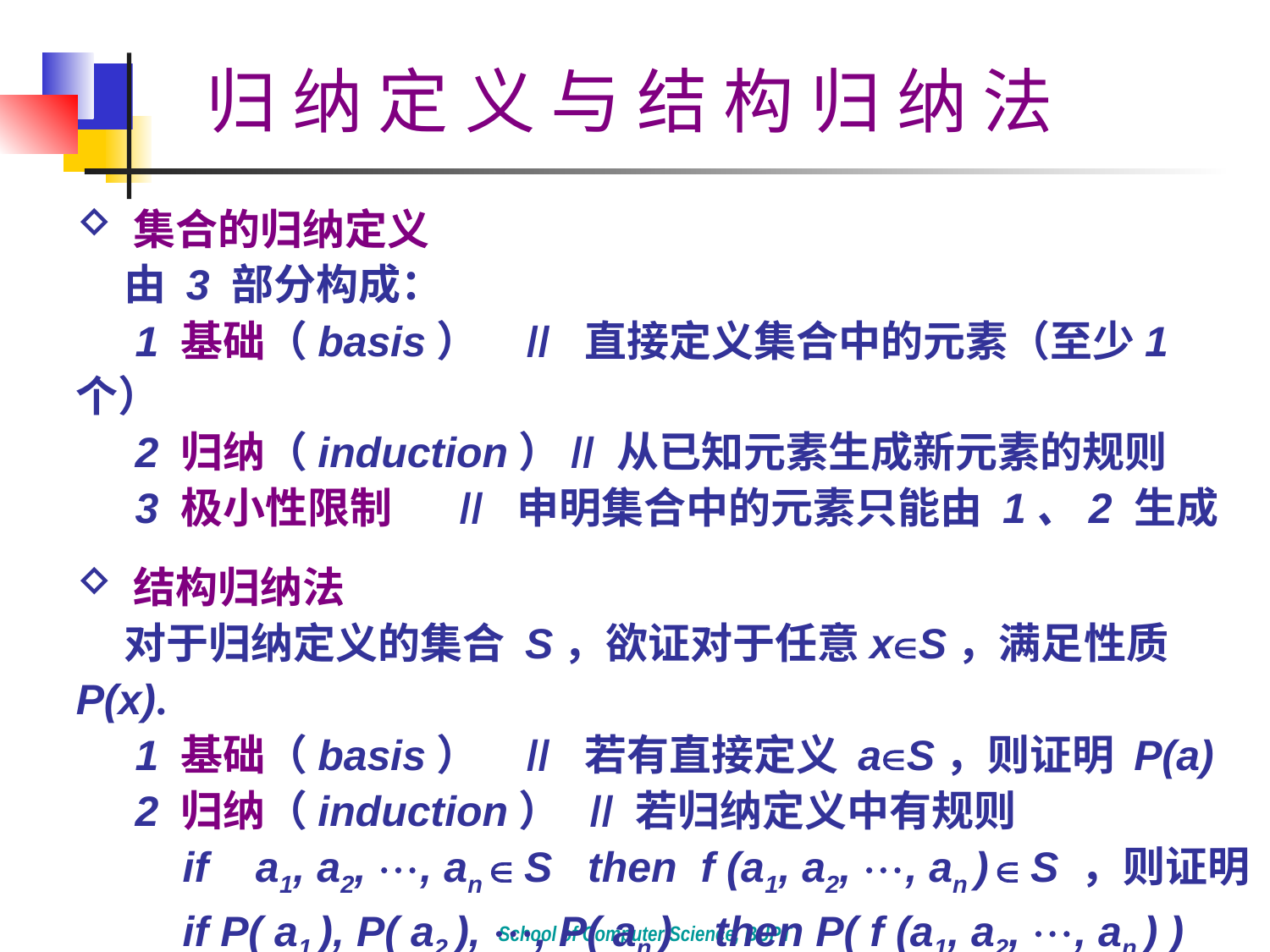

# 归 纳 定 义 与 结 构 归 纳 法
 集合的归纳定义
    由 3 部分构成：
     1 基础（basis）    //  直接定义集合中的元素（至少1个）
     2 归纳（induction）// 从已知元素生成新元素的规则
     3 极小性限制      //  申明集合中的元素只能由 1、2 生成

 结构归纳法
    对于归纳定义的集合 S，欲证对于任意x∈S，满足性质P(x).
     1 基础（basis）    //  若有直接定义 a∈S，则证明 P(a)
     2 归纳（induction）  // 若归纳定义中有规则
         if    a1, a2, …, an ∈ S   then  f (a1, a2, …, an ) ∈ S ，则证明
         if P( a1 ), P( a2 ), …, P( an )    then P( f (a1, a2, …, an ) )

School of Computer Science, BUPT
60